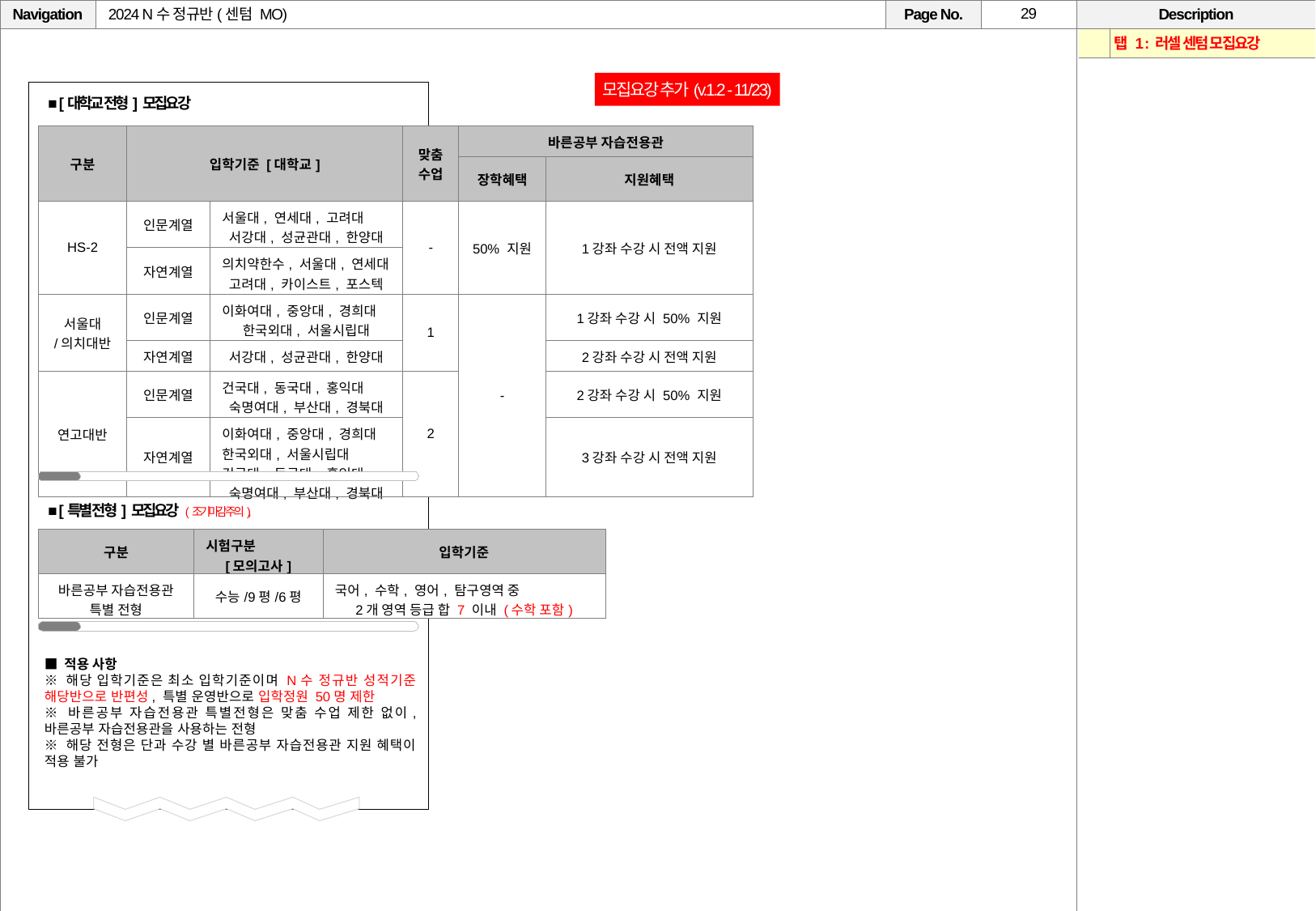

# 2024 N수 정규반(센텀 MO)
|  | 탭 1 : 러셀 센텀 모집요강 |
| --- | --- |
모집요강 추가(v.1.2 - 11/23)

■ [대학교 전형] 모집요강
| 구분 | 입학기준 [대학교] |  | 맞춤 수업 | 바른공부 자습전용관 |  |
| --- | --- | --- | --- | --- | --- |
|  |  |  |  | 장학혜택 | 지원혜택 |
| HS-2 | 인문계열 | 서울대, 연세대, 고려대 서강대, 성균관대, 한양대 | - | 50% 지원 | 1강좌 수강 시 전액 지원 |
|  | 자연계열 | 의치약한수, 서울대, 연세대 고려대, 카이스트, 포스텍 |  |  |  |
| 서울대 /의치대반 | 인문계열 | 이화여대, 중앙대, 경희대 한국외대, 서울시립대 | 1 | - | 1강좌 수강 시 50% 지원 |
|  | 자연계열 | 서강대, 성균관대, 한양대 |  |  | 2강좌 수강 시 전액 지원 |
| 연고대반 | 인문계열 | 건국대, 동국대, 홍익대 숙명여대, 부산대, 경북대 | 2 | - | 2강좌 수강 시 50% 지원 |
|  | 자연계열 | 이화여대, 중앙대, 경희대 한국외대, 서울시립대 건국대, 동국대, 홍익대 숙명여대, 부산대, 경북대 |  |  | 3강좌 수강 시 전액 지원 |

■ [특별 전형] 모집요강 (조기마감 주의),
| 구분 | 시험구분 [모의고사] | 입학기준 |
| --- | --- | --- |
| 바른공부 자습전용관 특별 전형 | 수능/9평/6평 | 국어, 수학, 영어, 탐구영역 중 2개 영역 등급 합 7 이내 (수학 포함) |

■ 적용 사항
※ 해당 입학기준은 최소 입학기준이며 N수 정규반 성적기준 해당반으로 반편성, 특별 운영반으로 입학정원 50명 제한
※ 바른공부 자습전용관 특별전형은 맞춤 수업 제한 없이, 바른공부 자습전용관을 사용하는 전형
※ 해당 전형은 단과 수강 별 바른공부 자습전용관 지원 혜택이 적용 불가